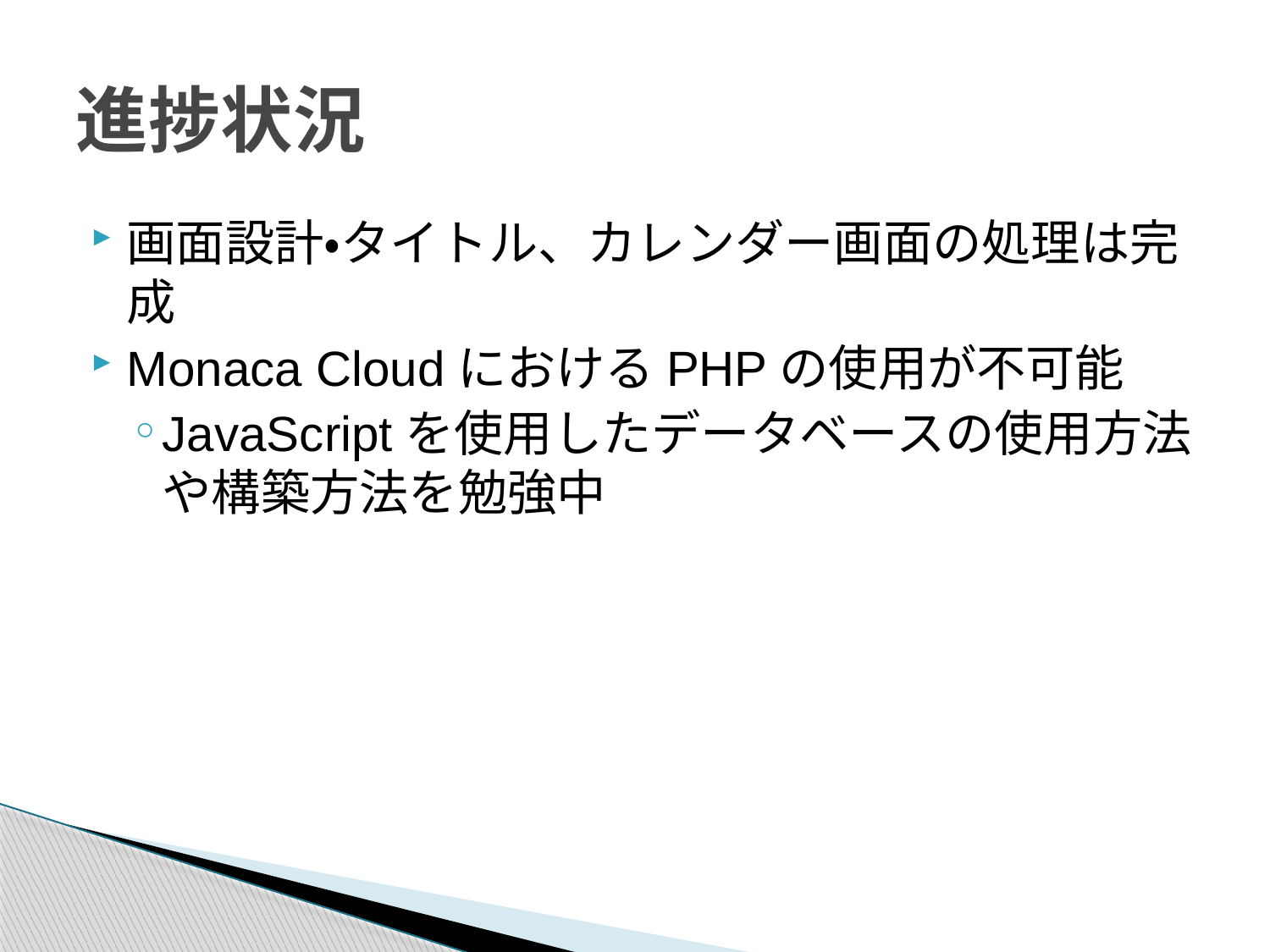

# 進捗状況
画面設計・タイトル、カレンダー画面の処理は完成
Monaca CloudにおけるPHPの使用が不可能
JavaScriptを使用したデータベースの使用方法や構築方法を勉強中